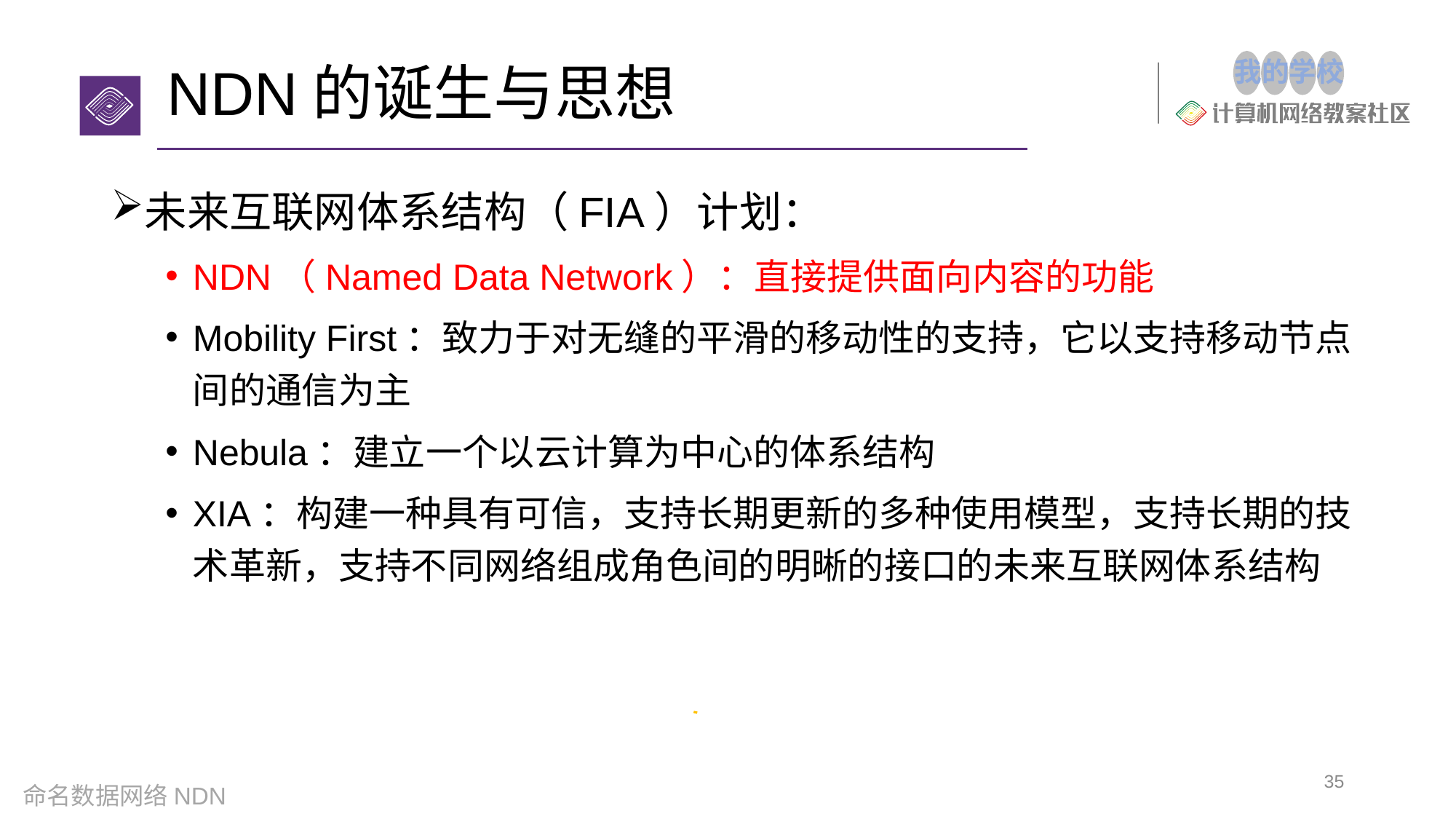

# NDN的诞生与思想
未来互联网体系结构（FIA）计划：
NDN（Named Data Network）：直接提供面向内容的功能
Mobility First：致力于对无缝的平滑的移动性的支持，它以支持移动节点间的通信为主
Nebula：建立一个以云计算为中心的体系结构
XIA：构建一种具有可信，支持长期更新的多种使用模型，支持长期的技术革新，支持不同网络组成角色间的明晰的接口的未来互联网体系结构

35
命名数据网络NDN